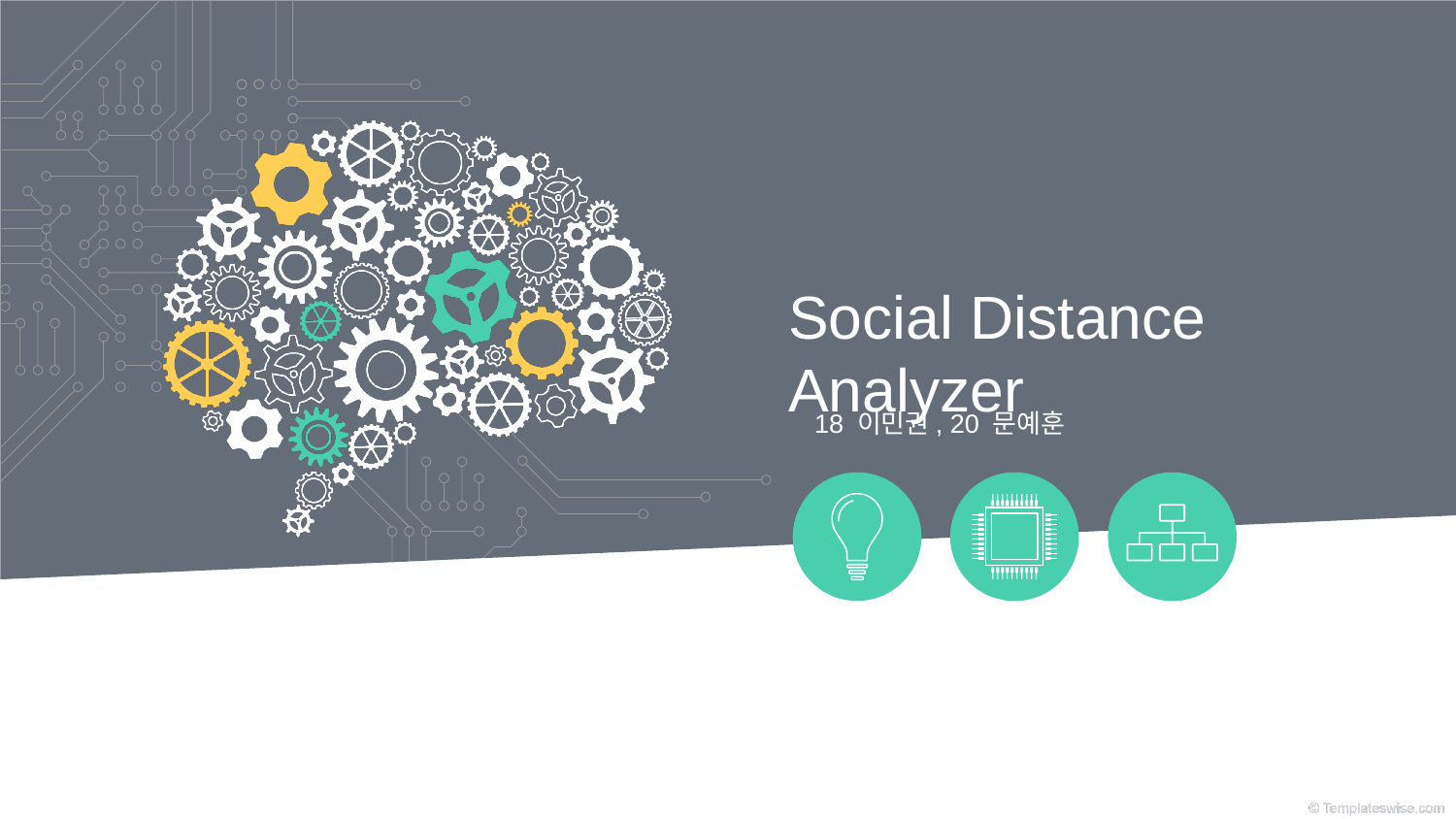

# Social Distance Analyzer
18 이민권, 20 문예훈